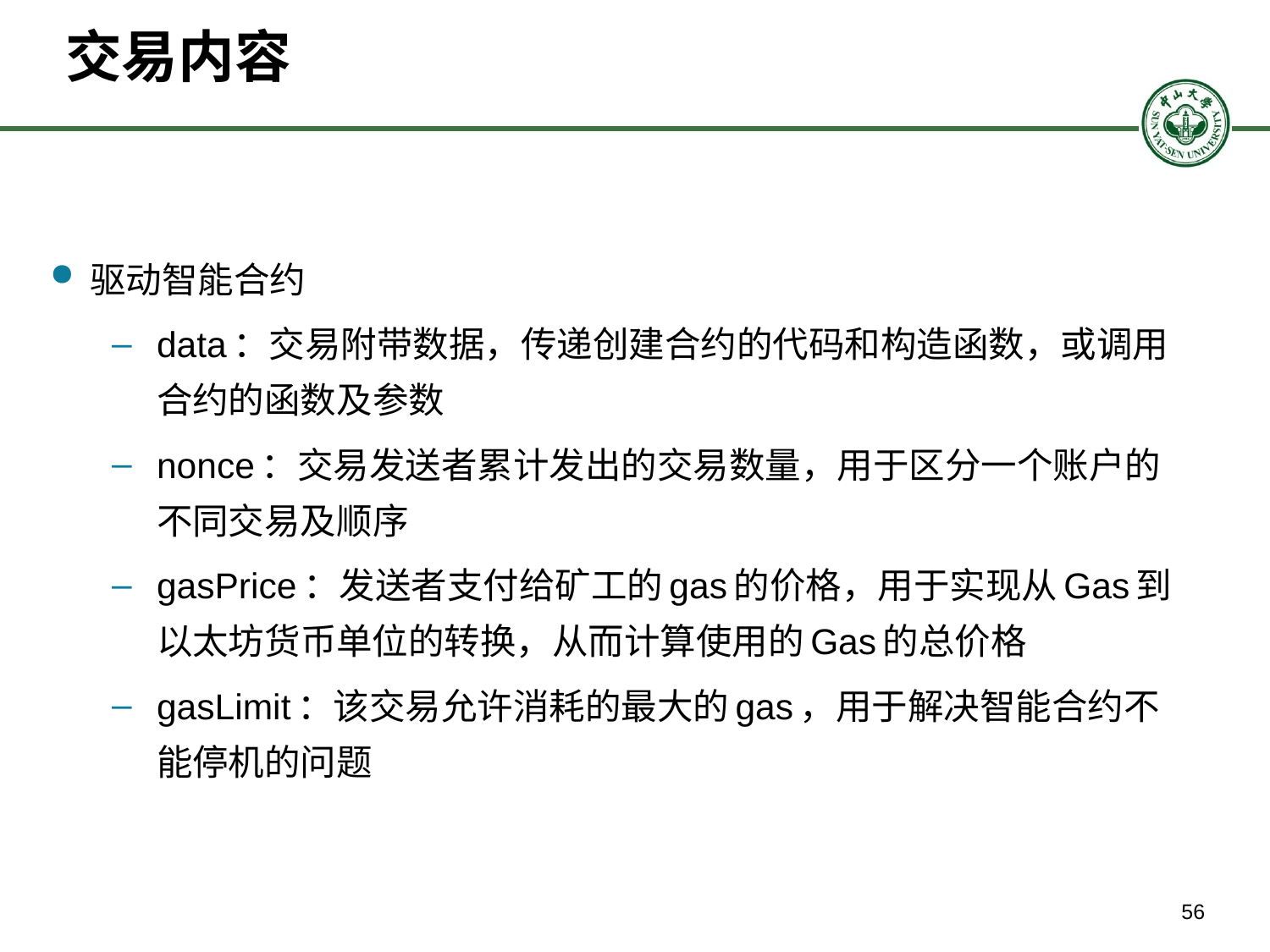

# 交易内容
驱动智能合约
data：交易附带数据，传递创建合约的代码和构造函数，或调用合约的函数及参数
nonce：交易发送者累计发出的交易数量，用于区分一个账户的不同交易及顺序
gasPrice：发送者支付给矿工的gas的价格，用于实现从Gas到以太坊货币单位的转换，从而计算使用的Gas的总价格
gasLimit：该交易允许消耗的最大的gas，用于解决智能合约不能停机的问题